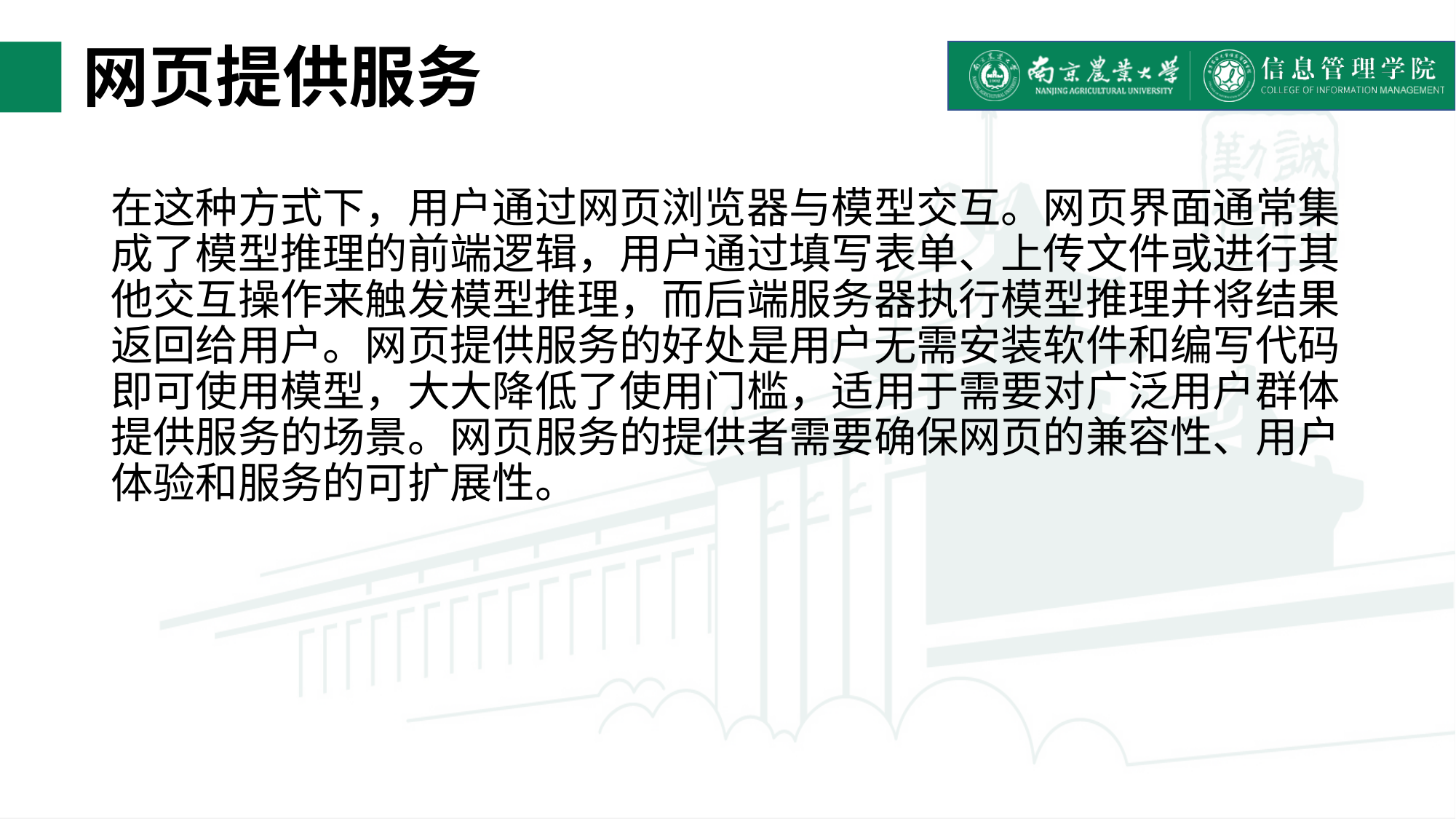

# 网页提供服务
在这种方式下，用户通过网页浏览器与模型交互。网页界面通常集成了模型推理的前端逻辑，用户通过填写表单、上传文件或进行其他交互操作来触发模型推理，而后端服务器执行模型推理并将结果返回给用户。网页提供服务的好处是用户无需安装软件和编写代码即可使用模型，大大降低了使用门槛，适用于需要对广泛用户群体提供服务的场景。网页服务的提供者需要确保网页的兼容性、用户体验和服务的可扩展性。